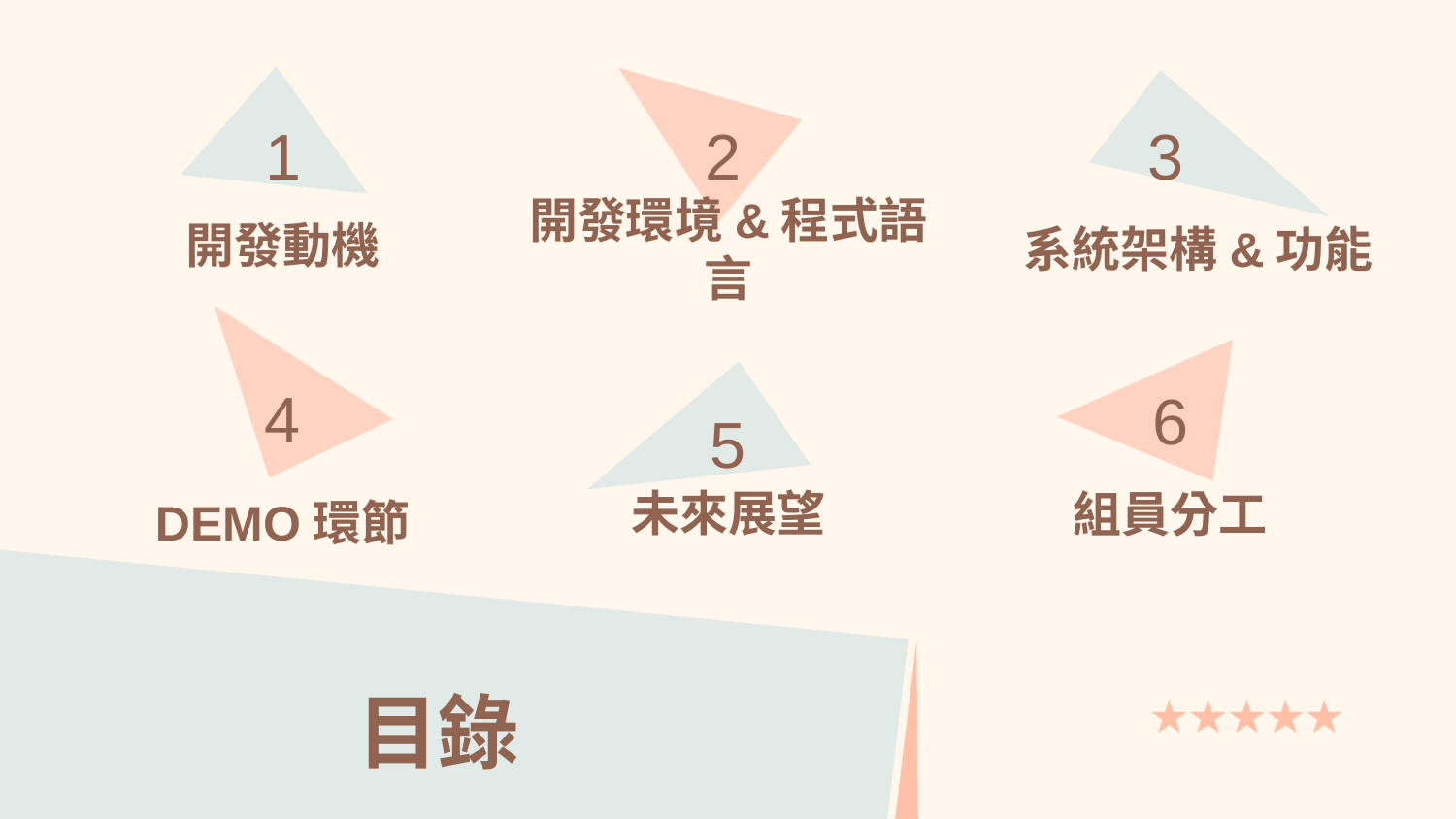

1
2
3
開發動機
開發環境&程式語言
系統架構&功能

4
6

5
未來展望
組員分工
DEMO環節
# 目錄